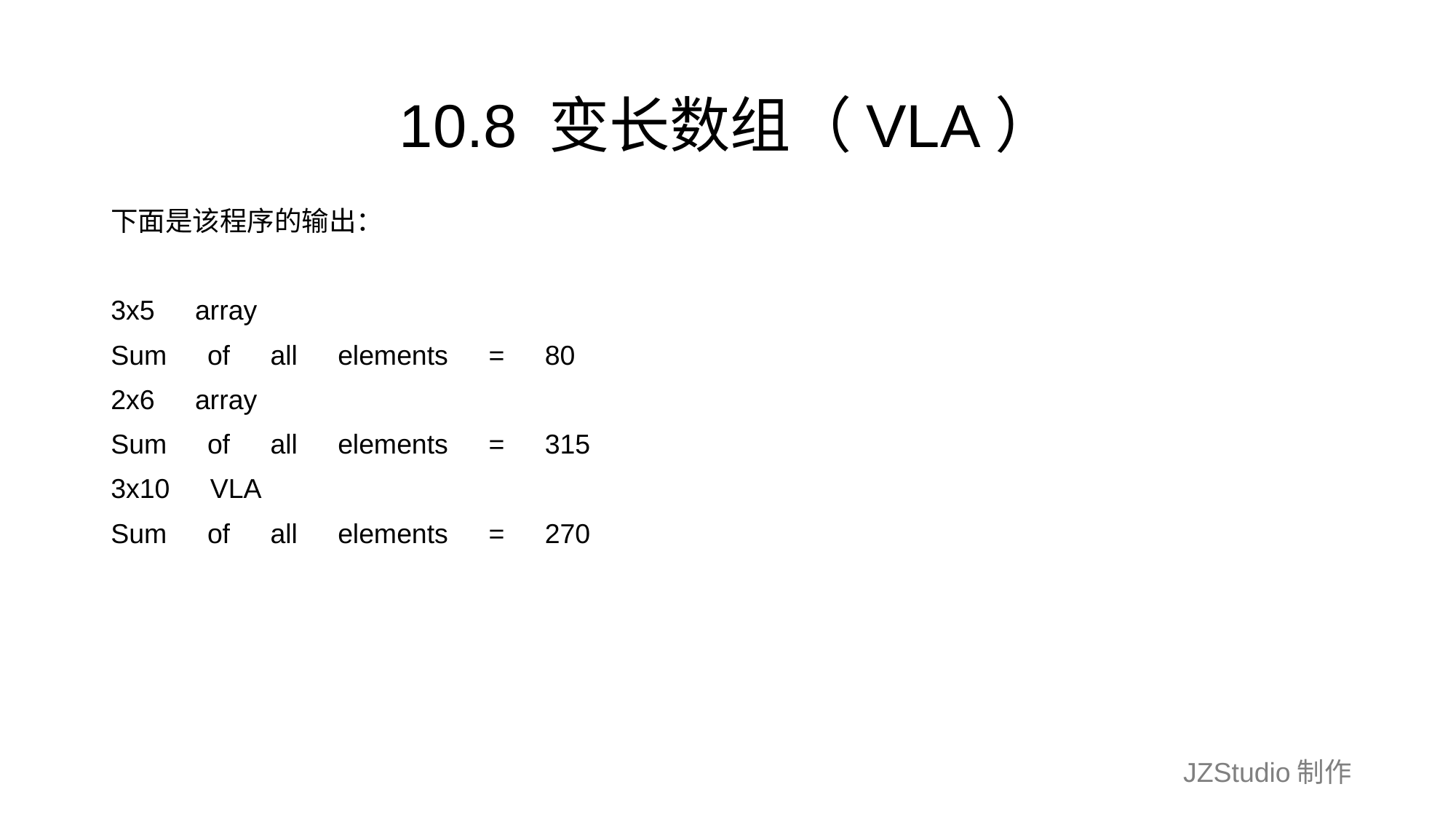

# 10.8 变长数组（VLA）
下面是该程序的输出：

3x5　array
Sum　of　all　elements　=　80
2x6　array
Sum　of　all　elements　=　315
3x10　VLA
Sum　of　all　elements　=　270